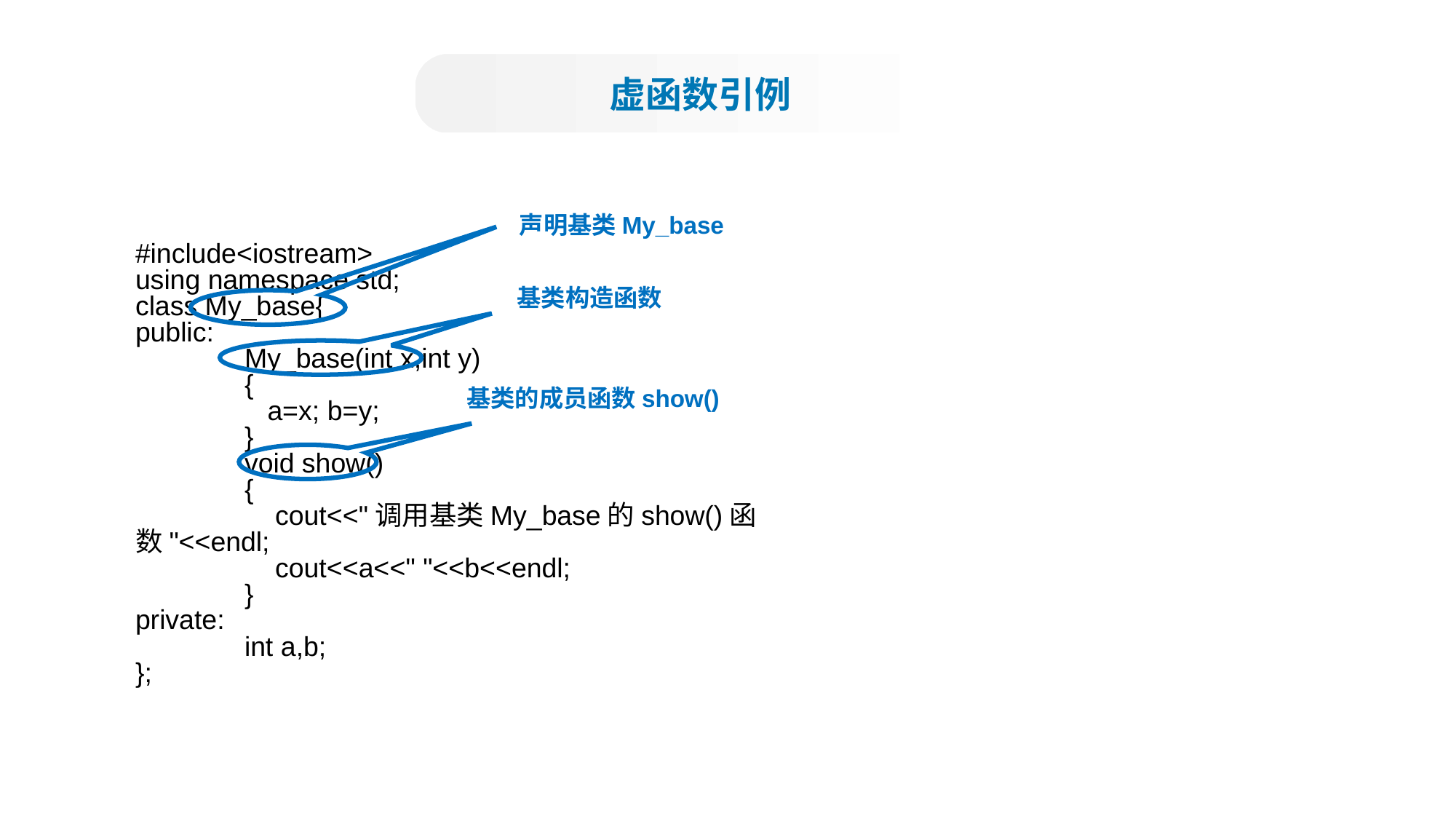

虚函数引例
声明基类My_base

#include<iostream>
using namespace std;
class My_base{
public:
	My_base(int x,int y)
	{
	   a=x; b=y;
	}
	void show()
	{
	    cout<<"调用基类My_base的show()函数"<<endl;
	    cout<<a<<" "<<b<<endl;
	}
private:
	int a,b;
};
基类构造函数

基类的成员函数show()